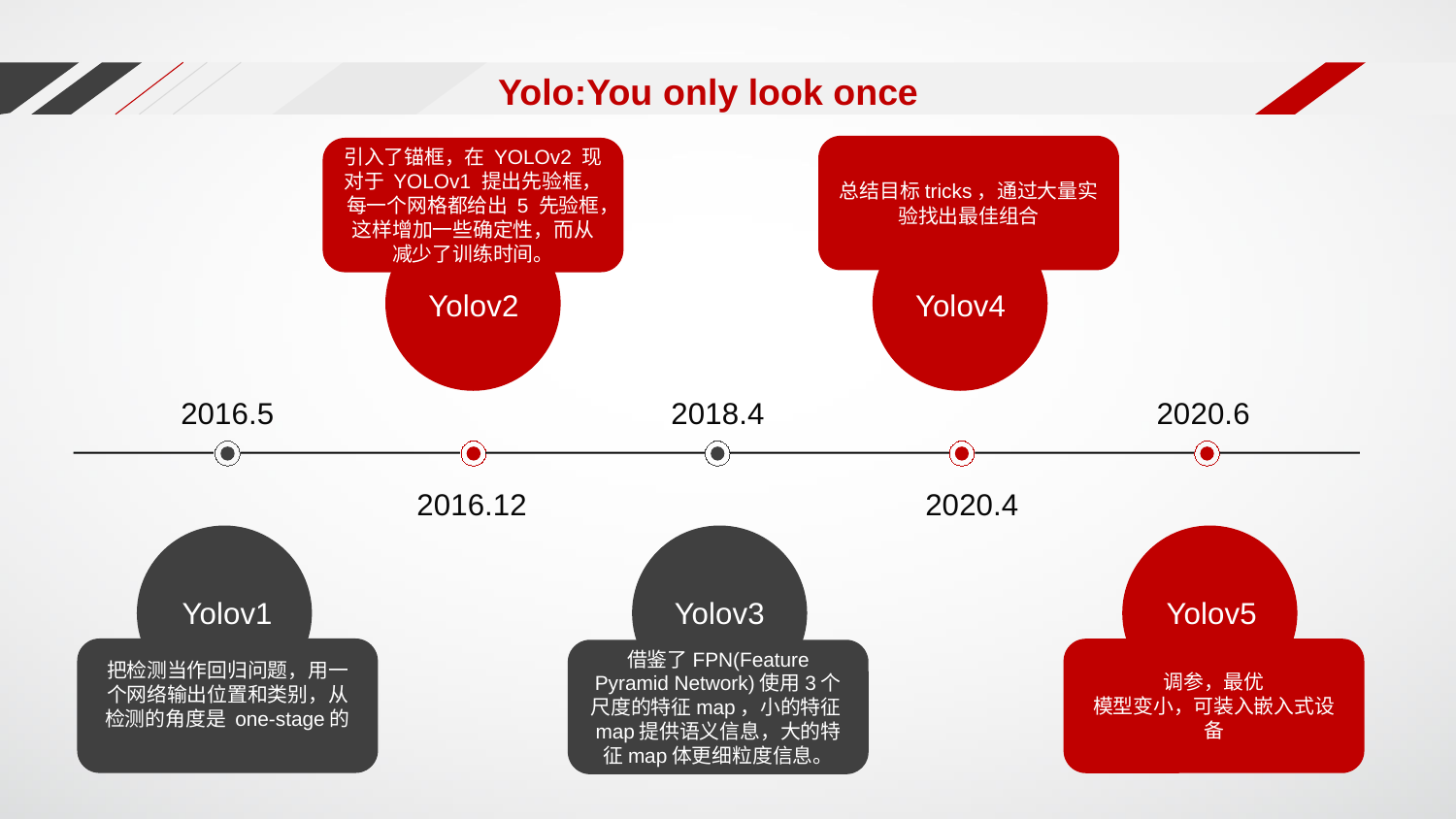

Yolo:You only look once
总结目标tricks，通过大量实验找出最佳组合
引入了锚框，在 YOLOv2 现对于 YOLOv1 提出先验框，每一个网格都给出 5 先验框，这样增加一些确定性，而从减少了训练时间。

Yolov2
Yolov4
2016.5
2018.4
2020.6

2016.12
2020.4

Yolov1
Yolov3
Yolov5
把检测当作回归问题，用一个网络输出位置和类别，从检测的角度是 one-stage的

调参，最优
模型变小，可装入嵌入式设备
借鉴了FPN(Feature Pyramid Network)使用3个尺度的特征map，小的特征map提供语义信息，大的特征map体更细粒度信息。